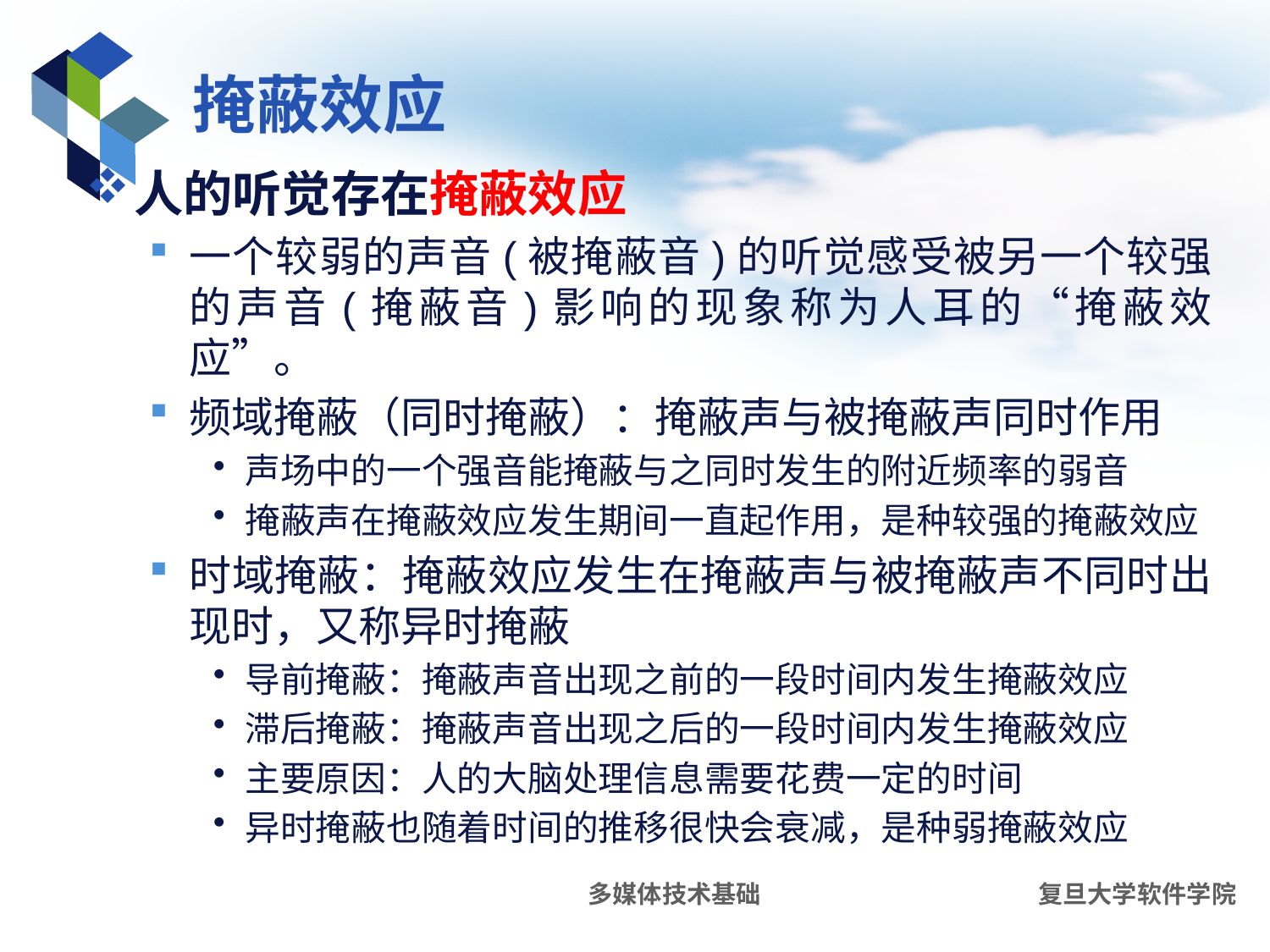

# 掩蔽效应
人的听觉存在掩蔽效应
一个较弱的声音(被掩蔽音)的听觉感受被另一个较强的声音(掩蔽音)影响的现象称为人耳的“掩蔽效应”。
频域掩蔽（同时掩蔽）：掩蔽声与被掩蔽声同时作用
声场中的一个强音能掩蔽与之同时发生的附近频率的弱音
掩蔽声在掩蔽效应发生期间一直起作用，是种较强的掩蔽效应
时域掩蔽：掩蔽效应发生在掩蔽声与被掩蔽声不同时出现时，又称异时掩蔽
导前掩蔽：掩蔽声音出现之前的一段时间内发生掩蔽效应
滞后掩蔽：掩蔽声音出现之后的一段时间内发生掩蔽效应
主要原因：人的大脑处理信息需要花费一定的时间
异时掩蔽也随着时间的推移很快会衰减，是种弱掩蔽效应

多媒体技术基础